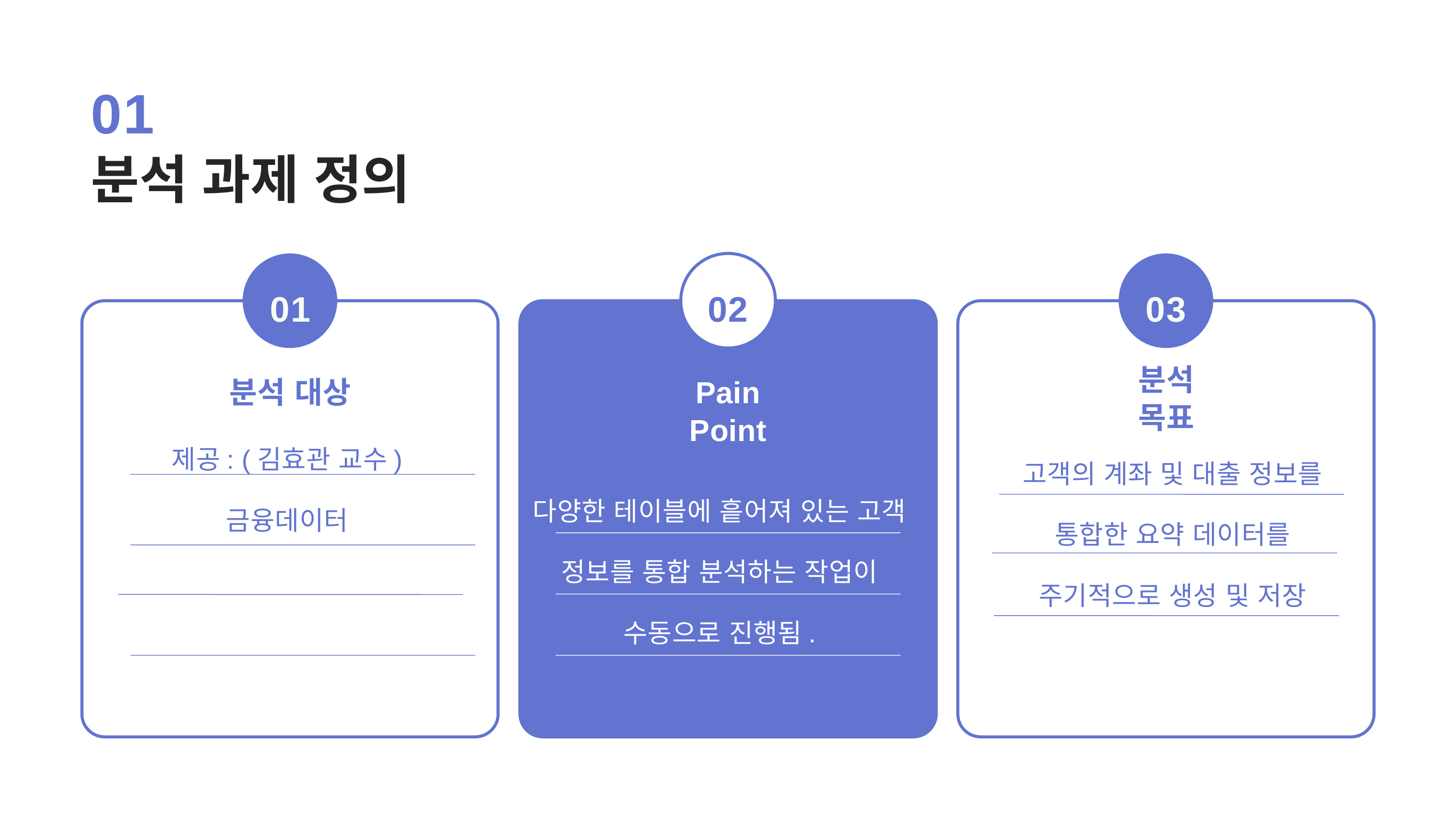

01
분석 과제 정의

01

분석 대상
제공: (김효관 교수)
금융데이터

02
03

분석
목표
Pain
Point
고객의 계좌 및 대출 정보를 통합한 요약 데이터를 주기적으로 생성 및 저장
다양한 테이블에 흩어져 있는 고객 정보를 통합 분석하는 작업이 수동으로 진행됨.